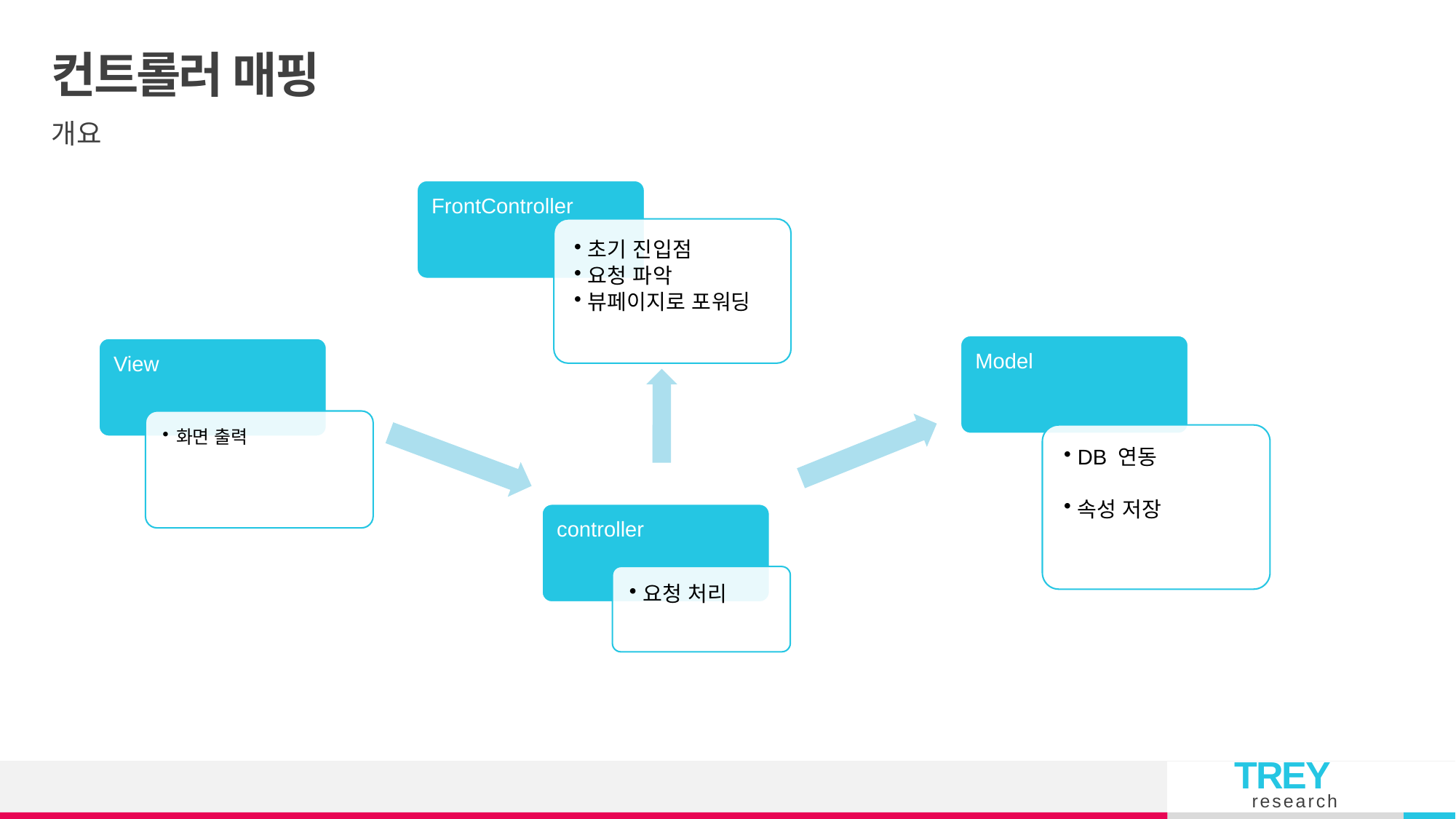

# 컨트롤러 매핑
개요
View
화면 출력

controller
요청 처리

Model
DB 연동

속성 저장

FrontController
초기 진입점
요청 파악
뷰페이지로 포워딩